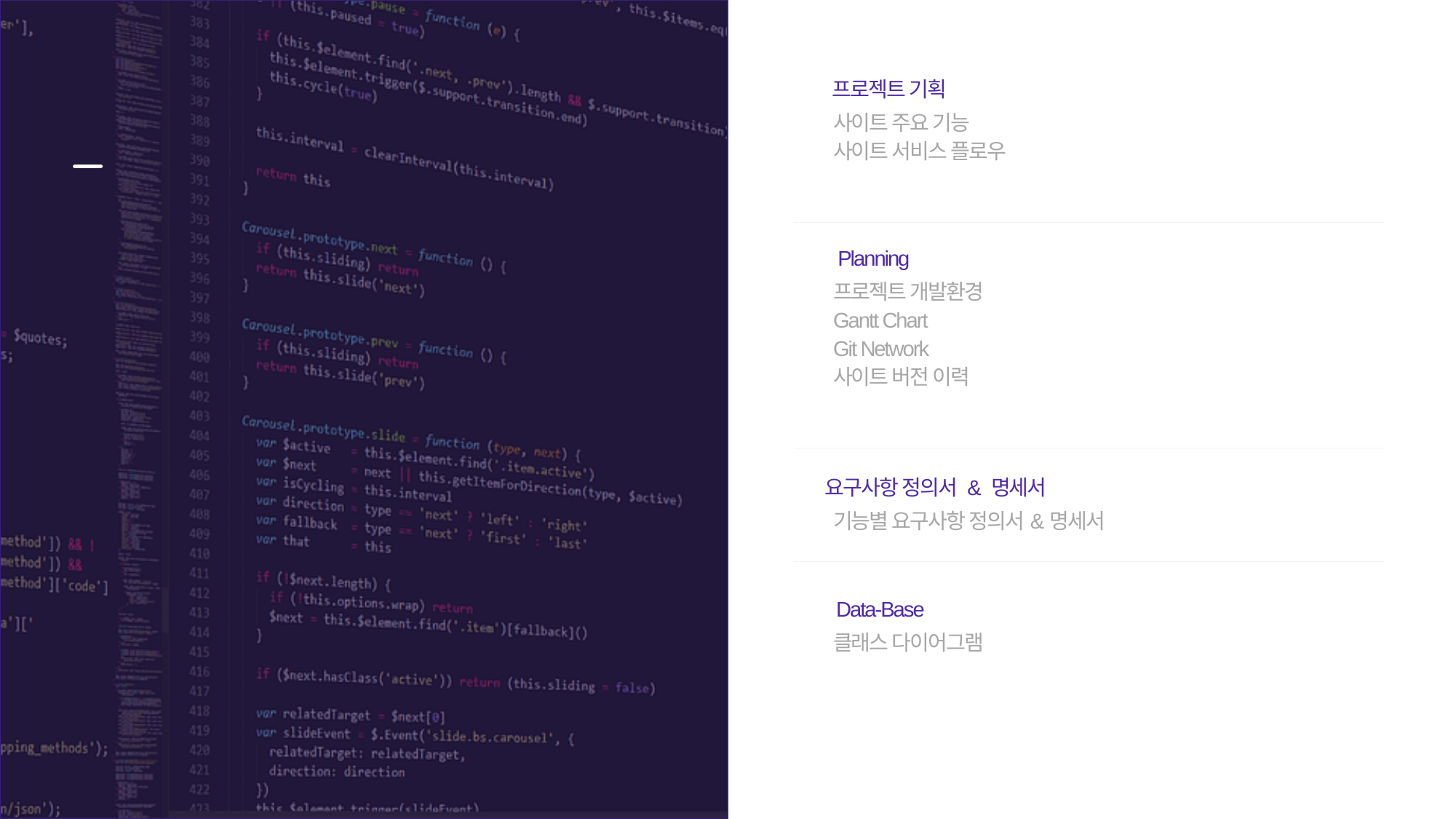

프로젝트 기획
사이트 주요 기능
사이트 서비스 플로우
Project Overview
Planning
프로젝트 개발환경
Gantt Chart
Git Network
사이트 버전 이력

요구사항 정의서 & 명세서
기능별 요구사항 정의서&명세서
Data-Base
클래스 다이어그램